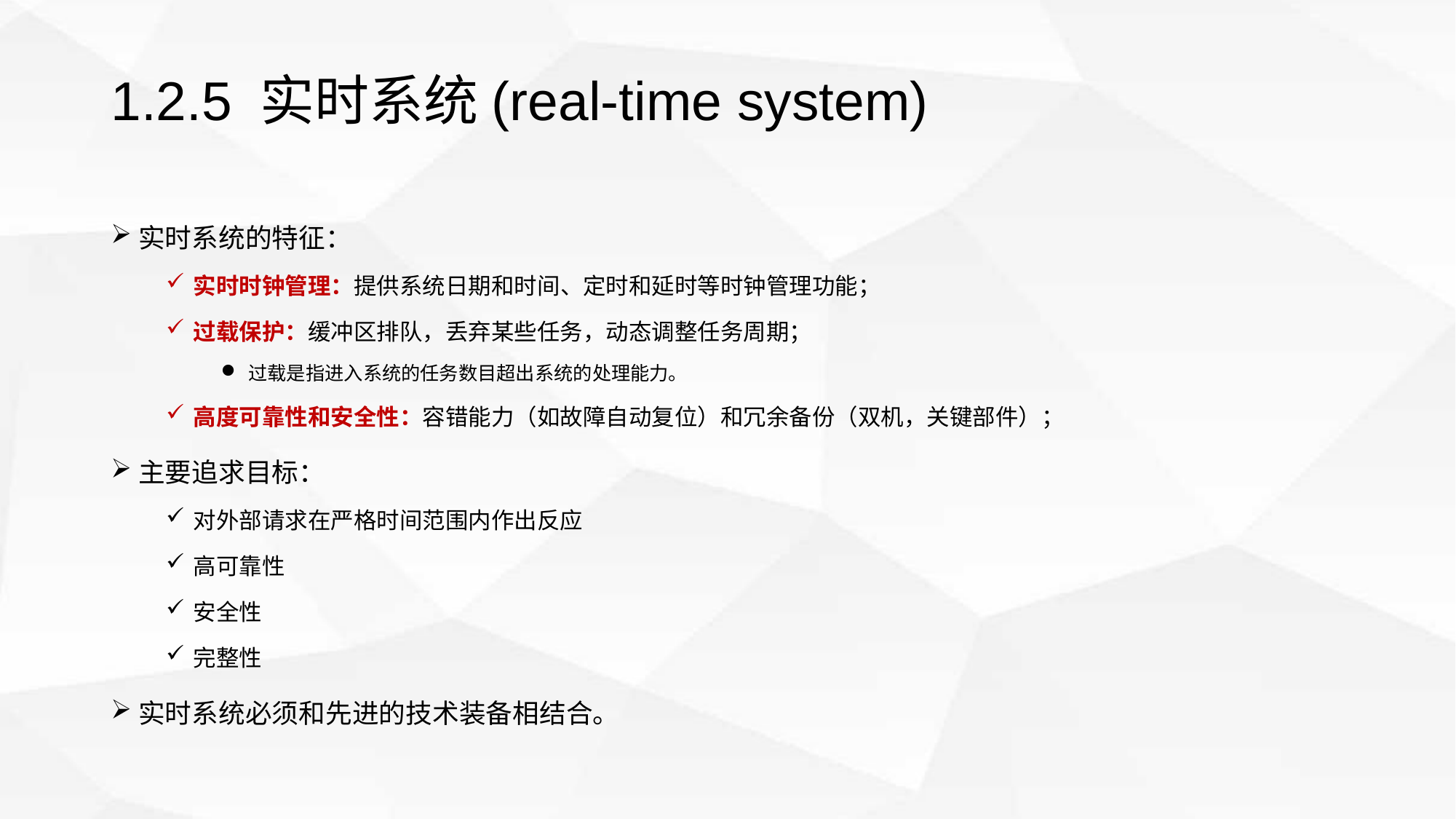

# 1.2.5 实时系统(real-time system)
实时系统的特征：
实时时钟管理：提供系统日期和时间、定时和延时等时钟管理功能；
过载保护：缓冲区排队，丢弃某些任务，动态调整任务周期；
过载是指进入系统的任务数目超出系统的处理能力。
高度可靠性和安全性：容错能力（如故障自动复位）和冗余备份（双机，关键部件）；
主要追求目标：
对外部请求在严格时间范围内作出反应
高可靠性
安全性
完整性
实时系统必须和先进的技术装备相结合。